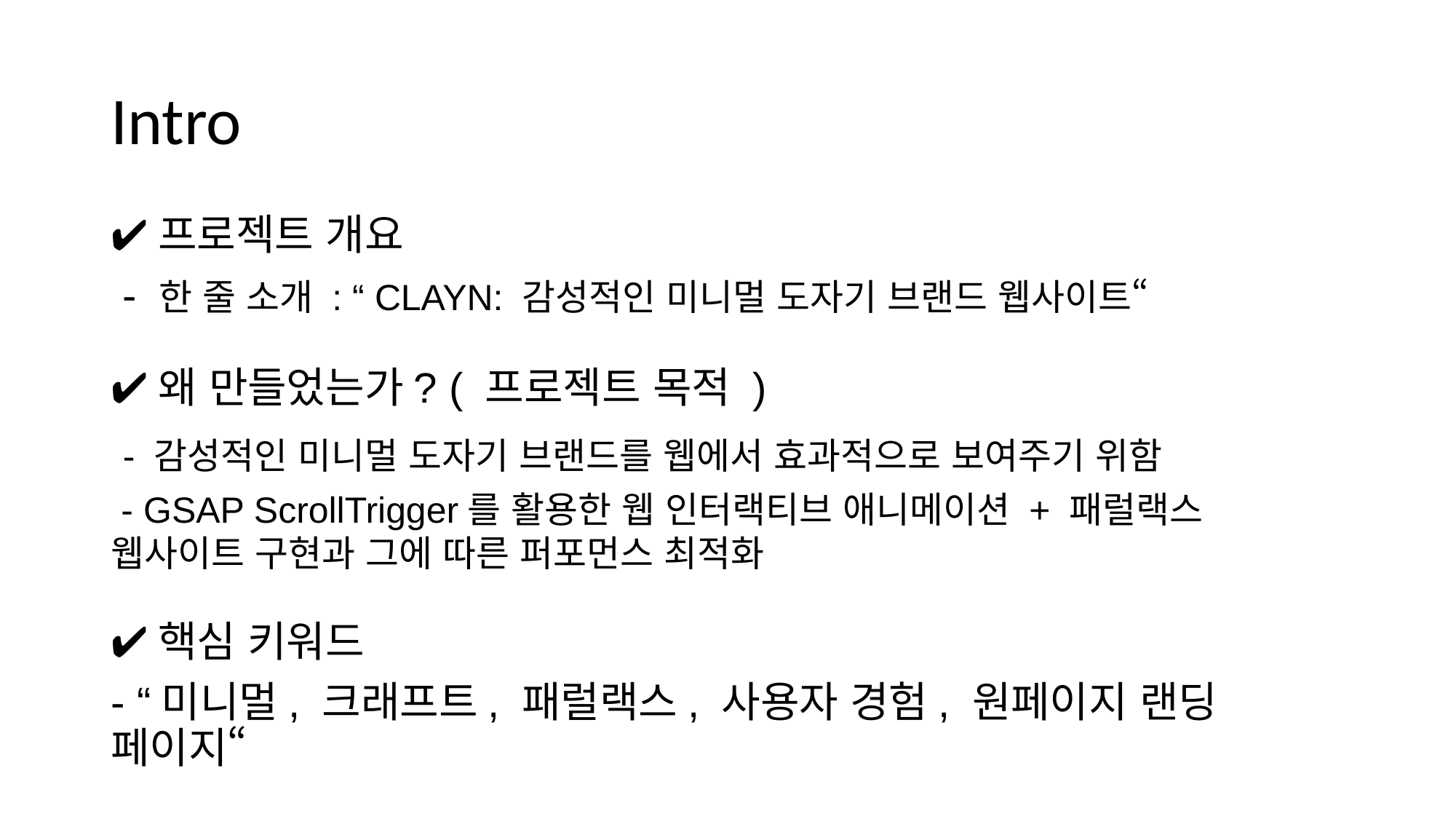

# Intro
✔️프로젝트 개요
 - 한 줄 소개 : “ CLAYN: 감성적인 미니멀 도자기 브랜드 웹사이트“
✔️왜 만들었는가? ( 프로젝트 목적 )
 - 감성적인 미니멀 도자기 브랜드를 웹에서 효과적으로 보여주기 위함
 - GSAP ScrollTrigger를 활용한 웹 인터랙티브 애니메이션 + 패럴랙스 웹사이트 구현과 그에 따른 퍼포먼스 최적화
✔️핵심 키워드
- “미니멀, 크래프트, 패럴랙스, 사용자 경험, 원페이지 랜딩 페이지“